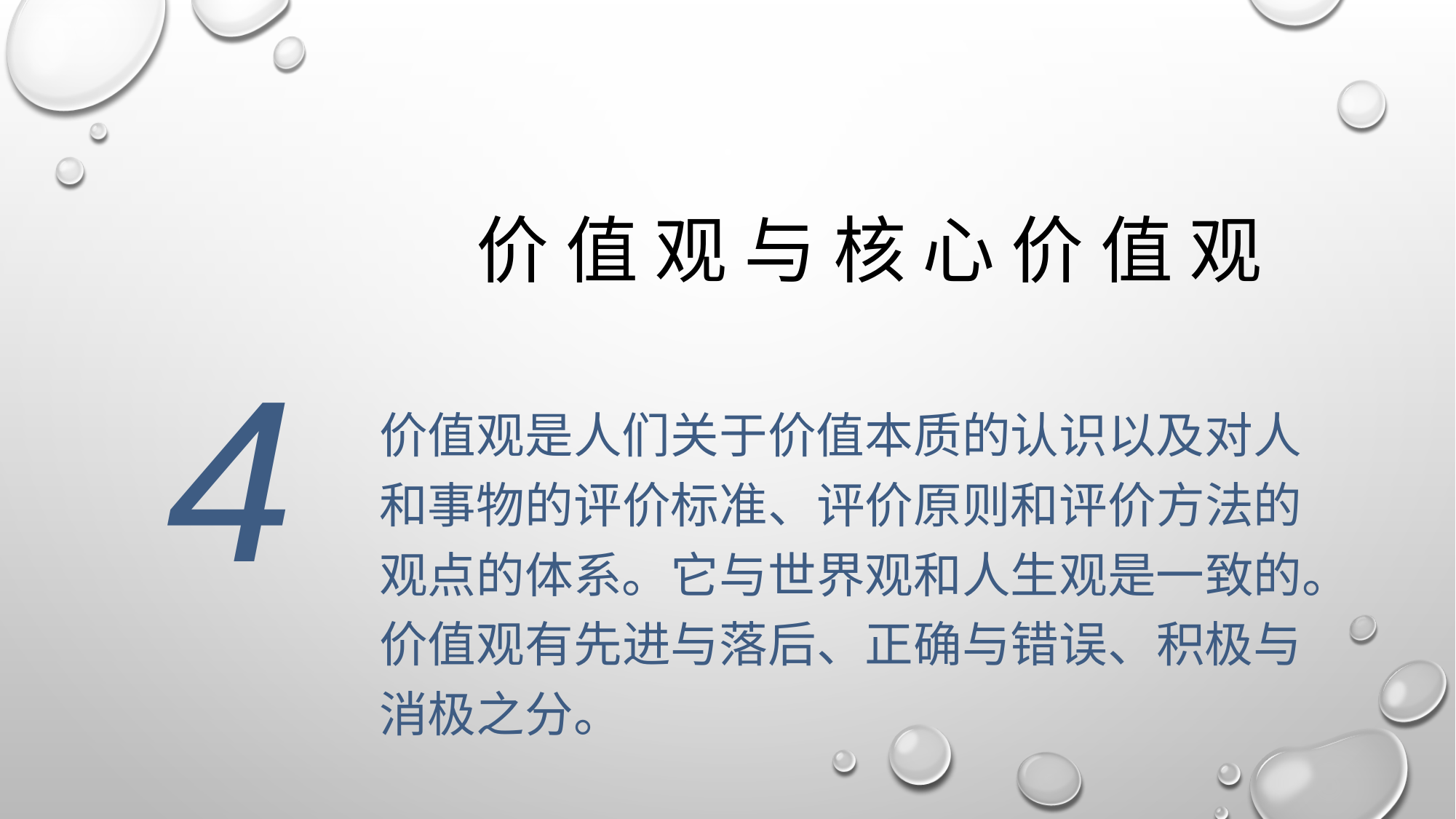

# 价 值 观 与 核 心 价 值 观
4
价值观是人们关于价值本质的认识以及对人和事物的评价标准、评价原则和评价方法的观点的体系。它与世界观和人生观是一致的。价值观有先进与落后、正确与错误、积极与消极之分。